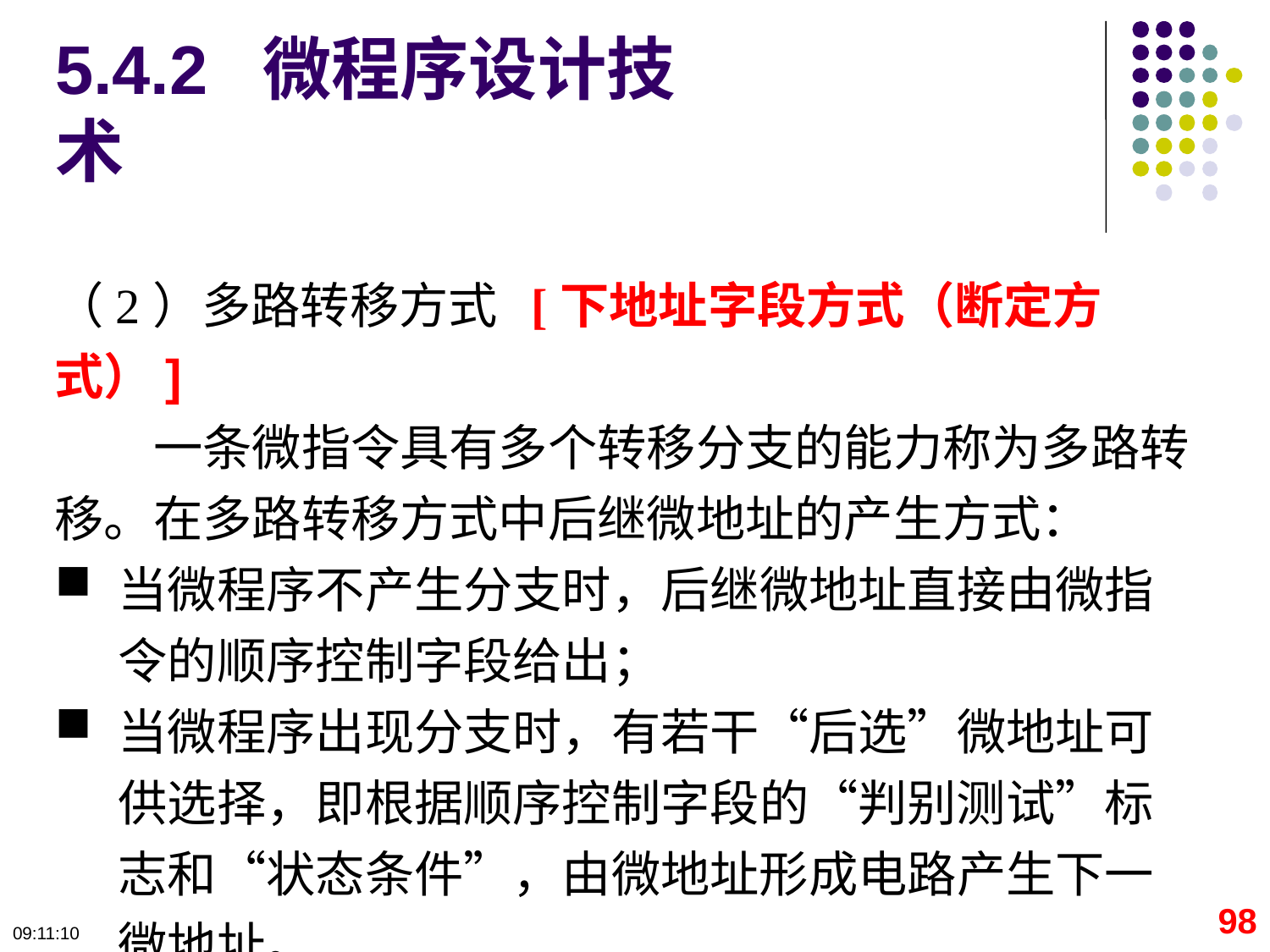

5.4.2  微程序设计技术
（2）多路转移方式  [下地址字段方式（断定方式）]
　　一条微指令具有多个转移分支的能力称为多路转移。在多路转移方式中后继微地址的产生方式：
当微程序不产生分支时，后继微地址直接由微指令的顺序控制字段给出；
当微程序出现分支时，有若干“后选”微地址可供选择，即根据顺序控制字段的“判别测试”标志和“状态条件”，由微地址形成电路产生下一微地址。
98
09:11:10